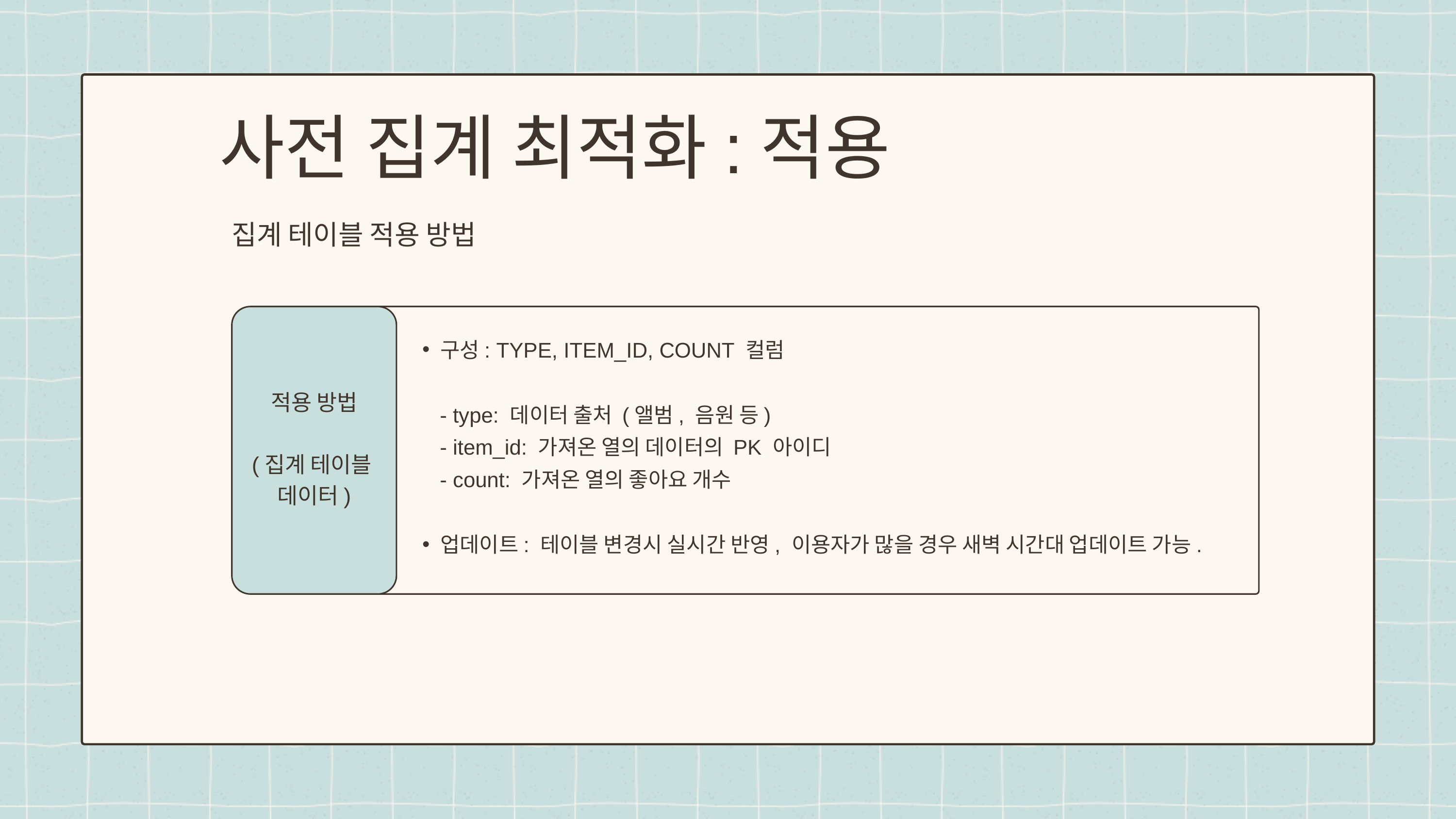

사전 집계 최적화:적용
집계 테이블 적용 방법

적용 방법

(집계 테이블
데이터)

구성: TYPE, ITEM_ID, COUNT 컬럼

      - type: 데이터 출처 (앨범, 음원 등)
      - item_id: 가져온 열의 데이터의 PK 아이디
      - count: 가져온 열의 좋아요 개수

업데이트: 테이블 변경시 실시간 반영, 이용자가 많을 경우 새벽 시간대 업데이트 가능.